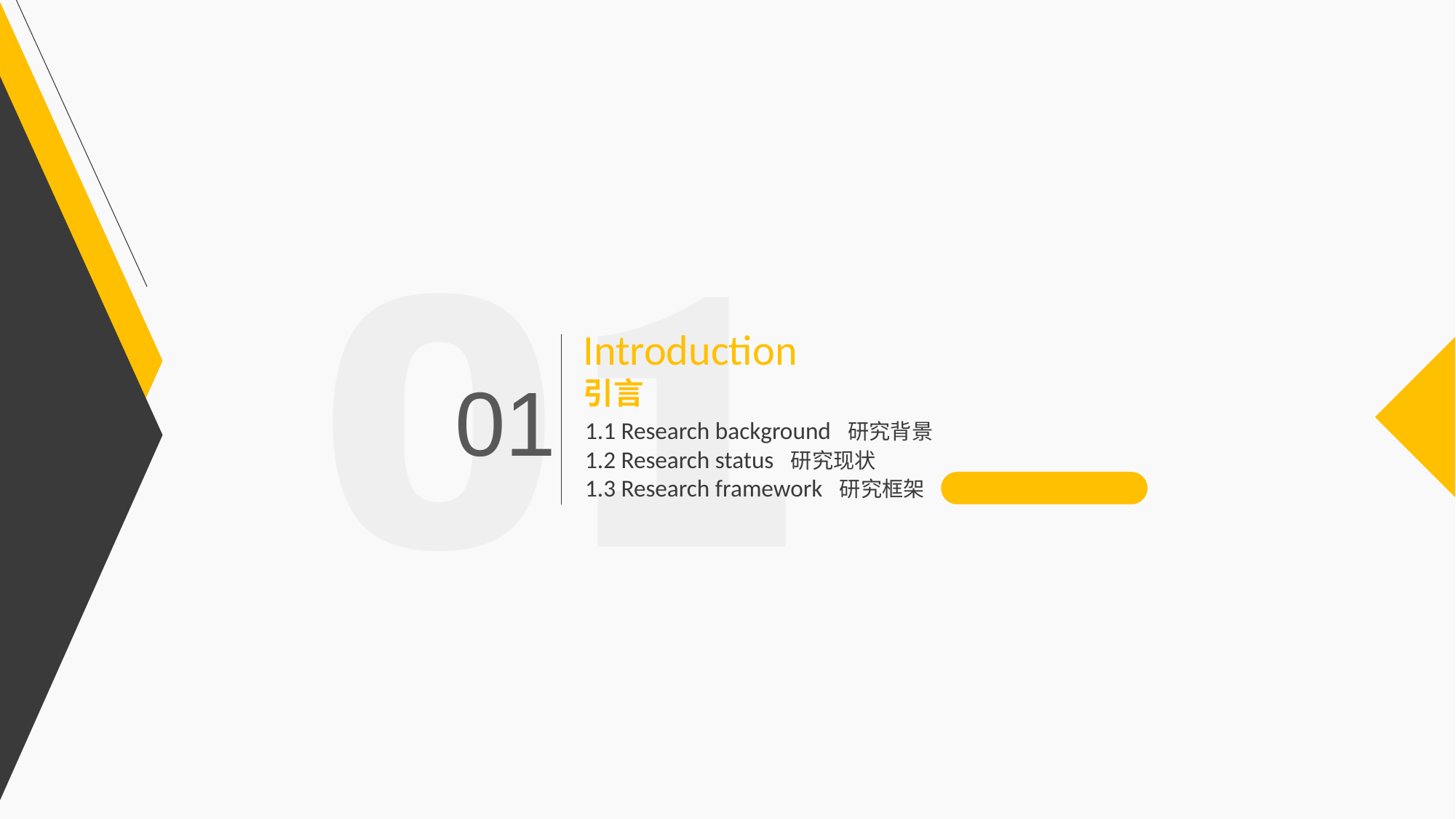

01

Introduction
引言

01

1.1 Research background  研究背景
1.2 Research status  研究现状
1.3 Research framework  研究框架